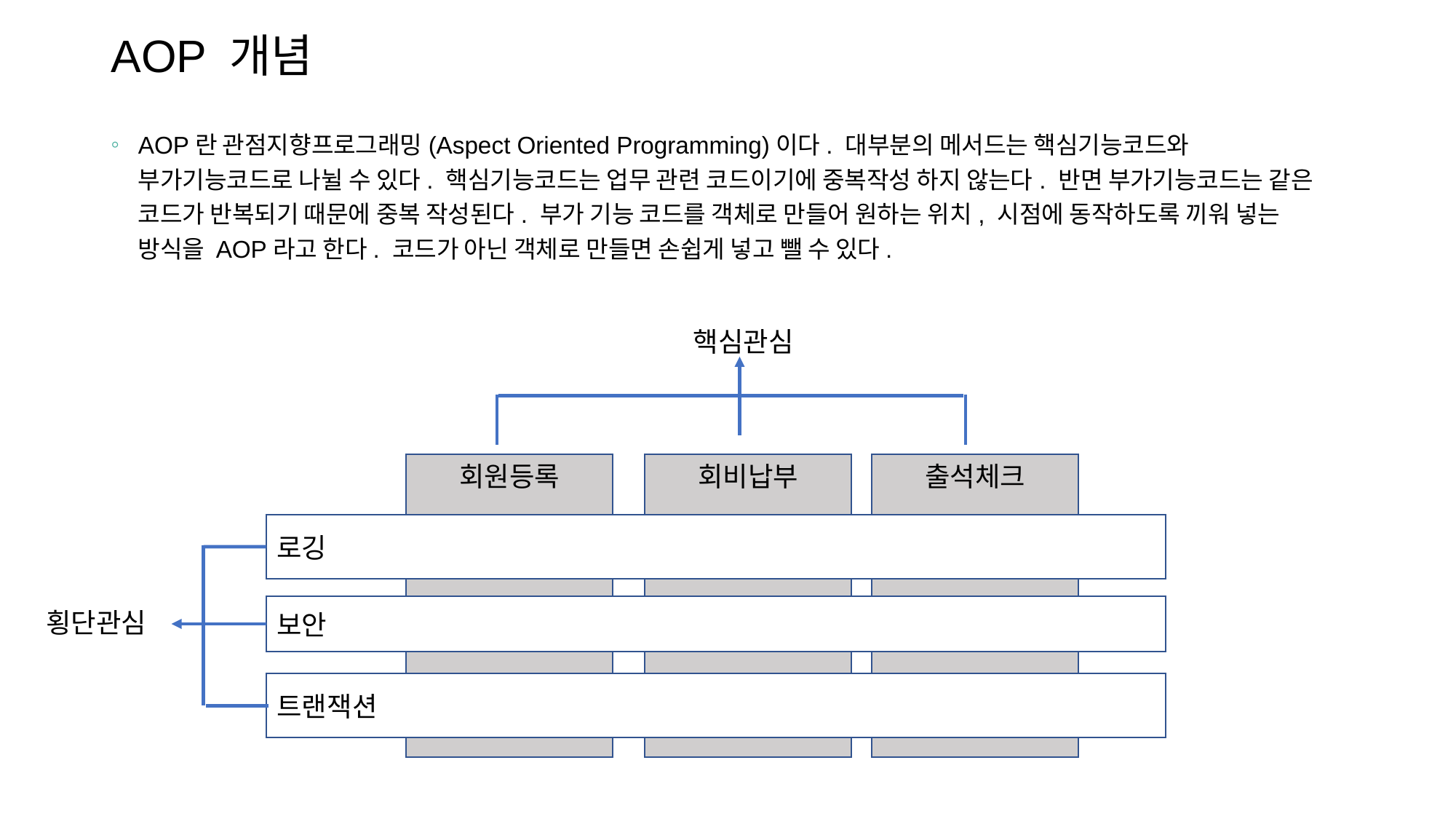

# AOP 개념
AOP란 관점지향프로그래밍(Aspect Oriented Programming)이다. 대부분의 메서드는 핵심기능코드와 부가기능코드로 나뉠 수 있다. 핵심기능코드는 업무 관련 코드이기에 중복작성 하지 않는다. 반면 부가기능코드는 같은 코드가 반복되기 때문에 중복 작성된다. 부가 기능 코드를 객체로 만들어 원하는 위치, 시점에 동작하도록 끼워 넣는 방식을 AOP라고 한다. 코드가 아닌 객체로 만들면 손쉽게 넣고 뺄 수 있다.
핵심관심
회원등록
회비납부
출석체크
로깅
보안
횡단관심
트랜잭션